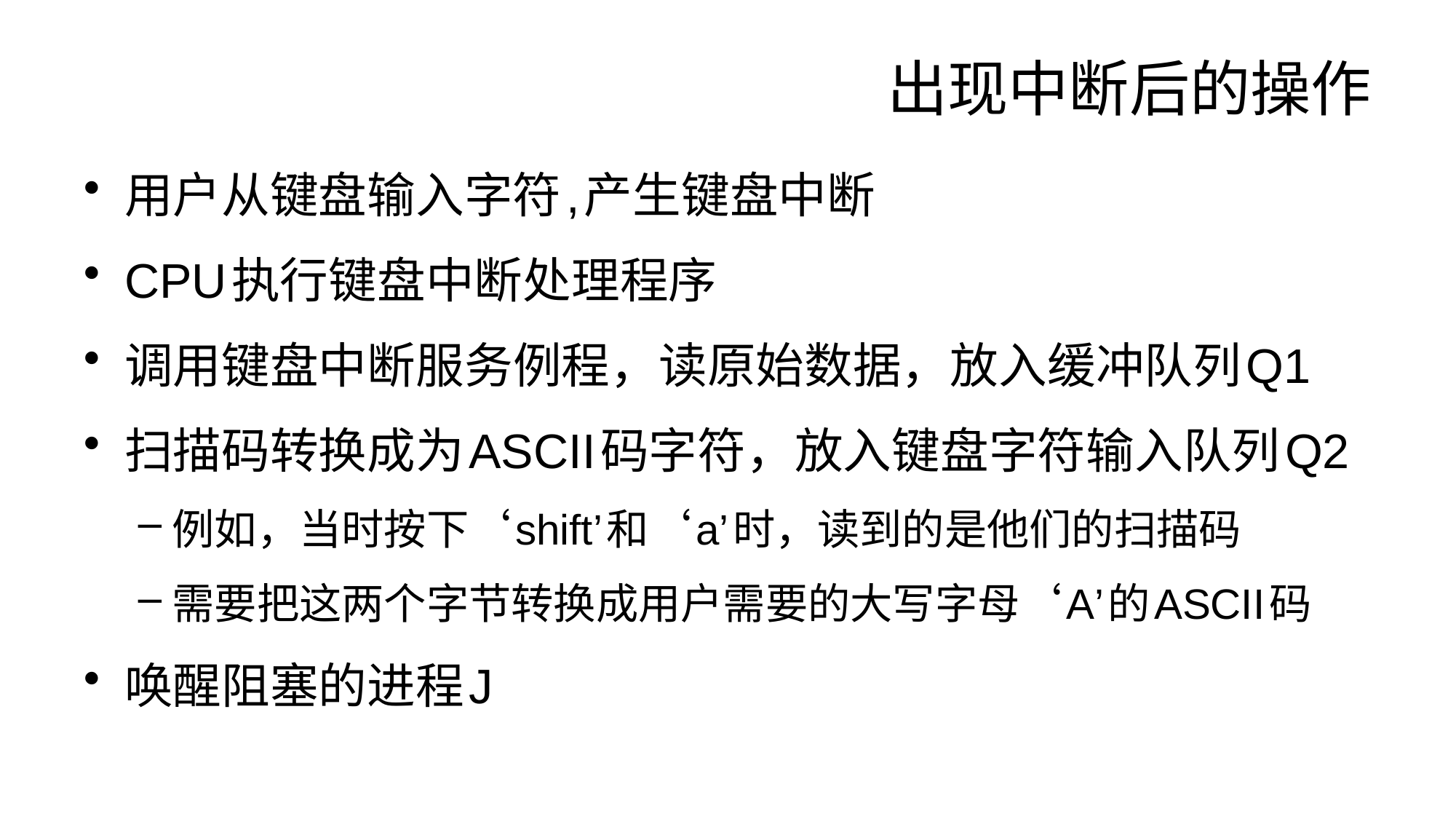

# 出现中断后的操作
用户从键盘输入字符,产生键盘中断
CPU执行键盘中断处理程序
调用键盘中断服务例程，读原始数据，放入缓冲队列Q1
扫描码转换成为ASCII码字符，放入键盘字符输入队列Q2
例如，当时按下‘shift’和‘a’时，读到的是他们的扫描码
需要把这两个字节转换成用户需要的大写字母‘A’的ASCII码
唤醒阻塞的进程J